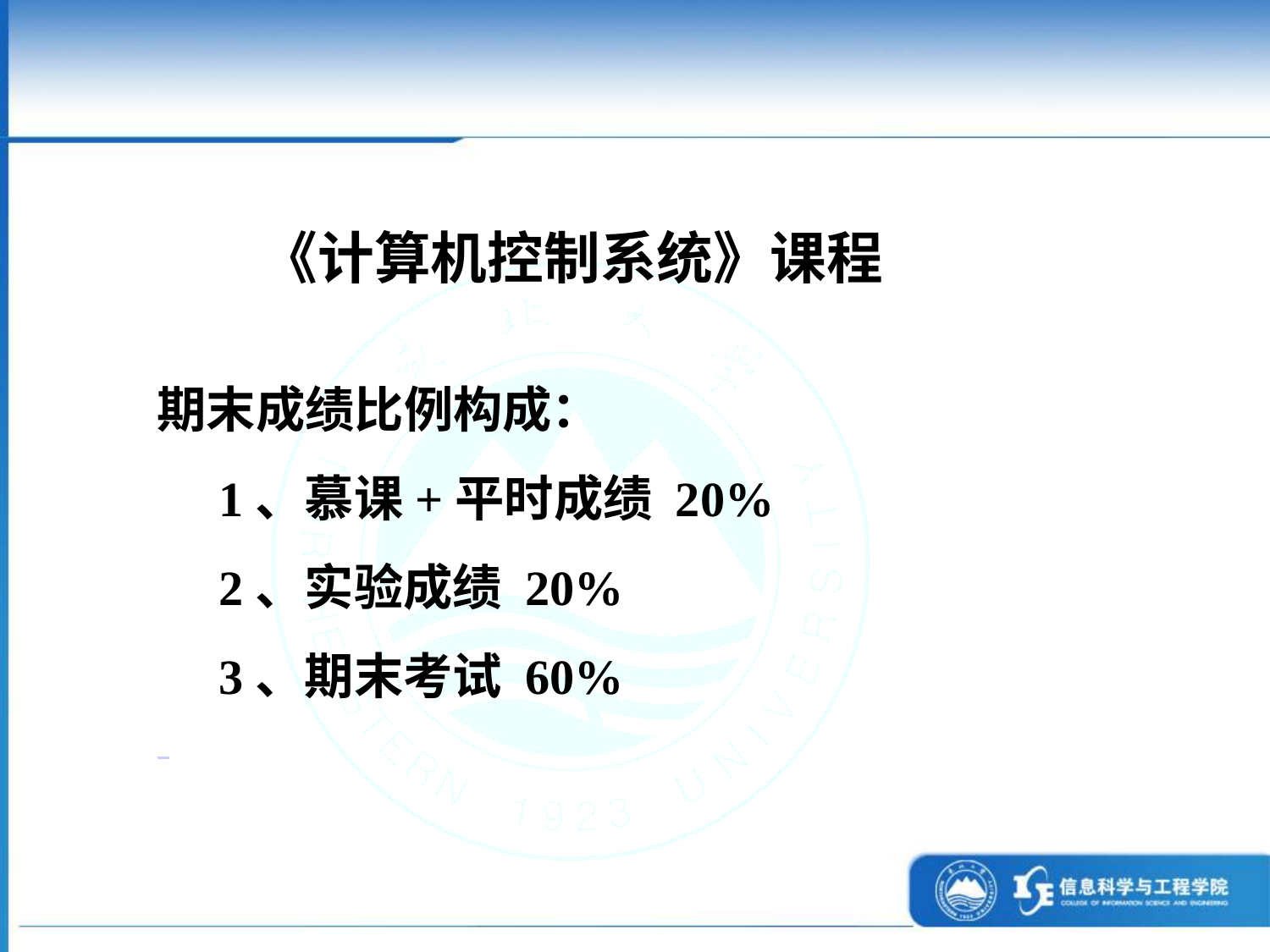

《计算机控制系统》课程

期末成绩比例构成：
     1、慕课+平时成绩 20%
     2、实验成绩 20%
     3、期末考试 60%